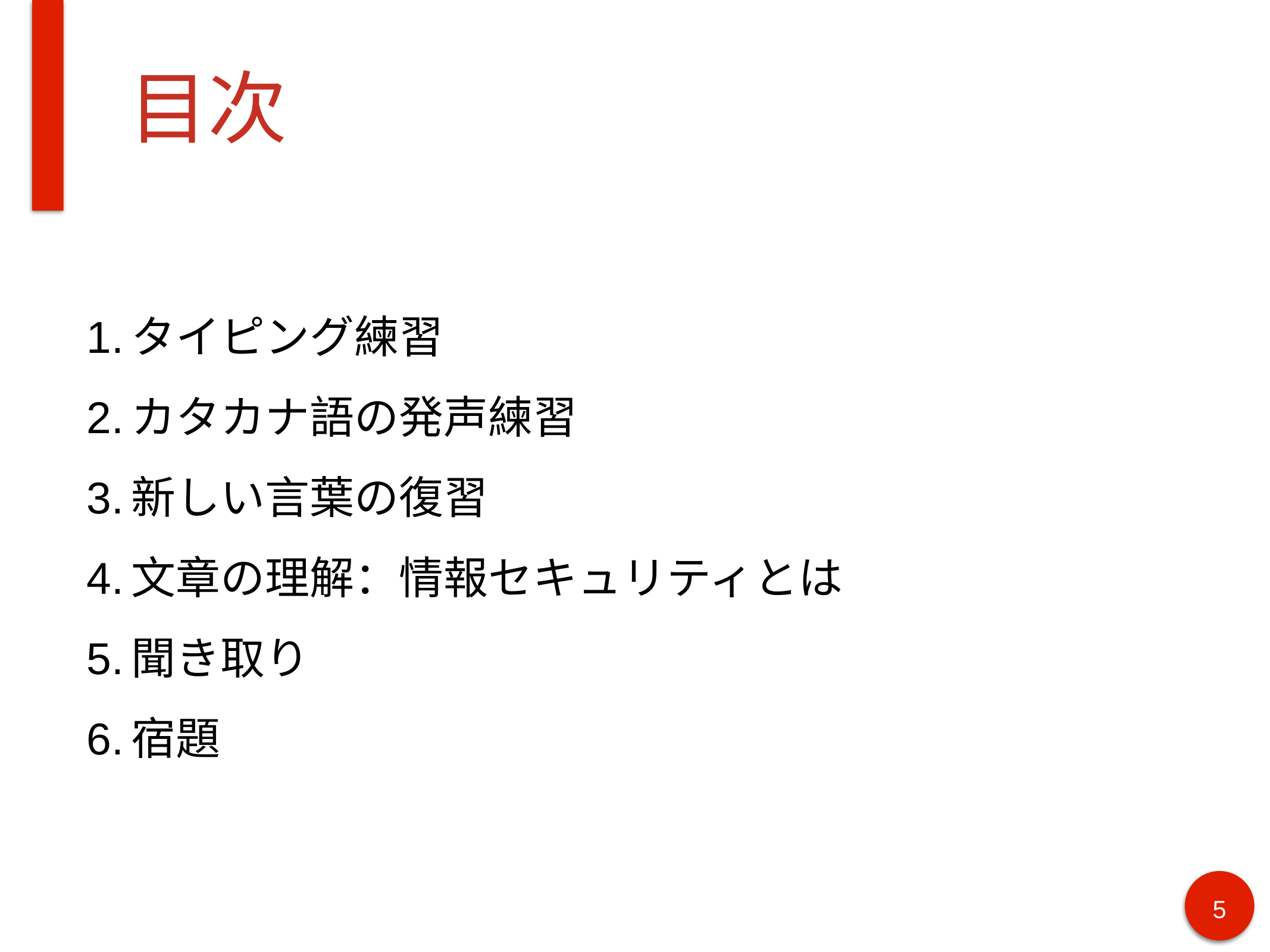

# 目次
タイピング練習
カタカナ語の発声練習
新しい言葉の復習
文章の理解：情報セキュリティとは
聞き取り
宿題

5